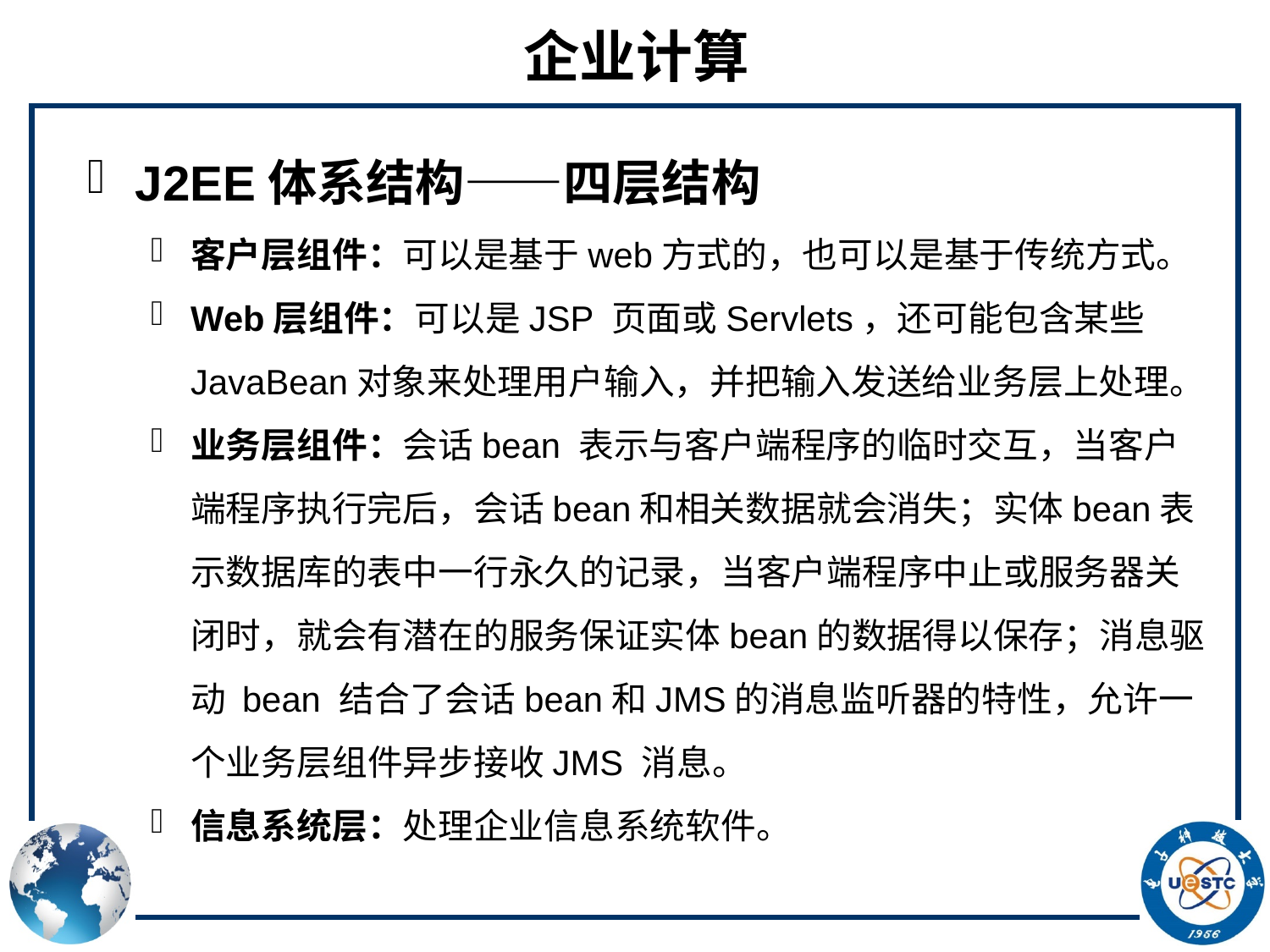

# 企业计算
J2EE体系结构——四层结构
客户层组件：可以是基于web方式的，也可以是基于传统方式。
Web层组件：可以是JSP 页面或Servlets，还可能包含某些 JavaBean对象来处理用户输入，并把输入发送给业务层上处理。
业务层组件：会话bean 表示与客户端程序的临时交互，当客户端程序执行完后，会话bean和相关数据就会消失；实体bean表示数据库的表中一行永久的记录，当客户端程序中止或服务器关闭时，就会有潜在的服务保证实体bean的数据得以保存；消息驱动 bean 结合了会话bean和JMS的消息监听器的特性，允许一个业务层组件异步接收JMS 消息。
信息系统层：处理企业信息系统软件。